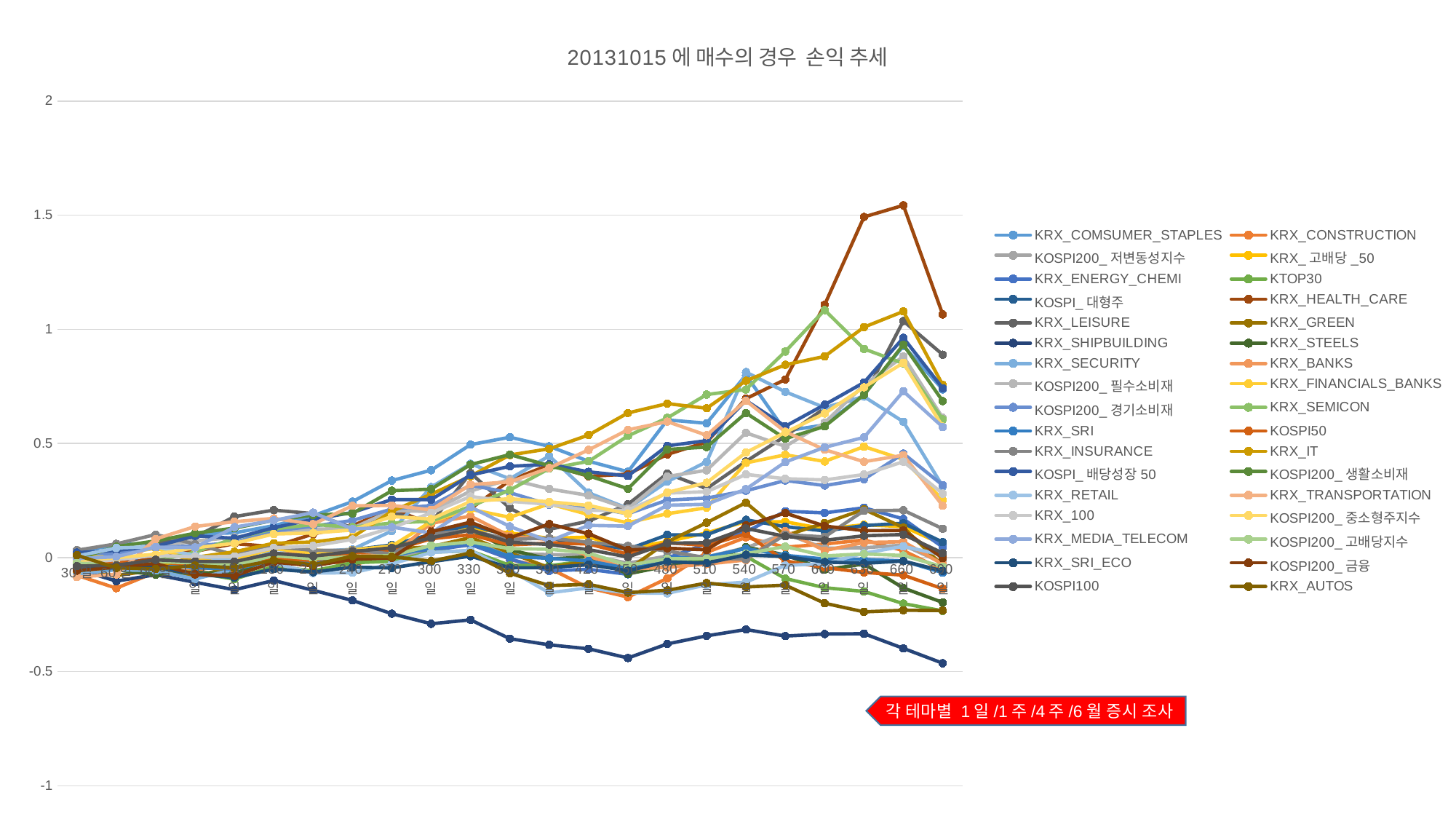

### Chart: 20131015에 매수의 경우  손익 추세

| Category | KRX_COMSUMER_STAPLES | KRX_CONSTRUCTION | KOSPI200_저변동성지수 | KRX_고배당_50 | KRX_ENERGY_CHEMI | KTOP30 | KOSPI_대형주 | KRX_HEALTH_CARE | KRX_LEISURE | KRX_GREEN | KRX_SHIPBUILDING | KRX_STEELS | KRX_SECURITY | KRX_BANKS | KOSPI200_필수소비재 | KRX_FINANCIALS_BANKS | KOSPI200_경기소비재 | KRX_SEMICON | KRX_SRI | KOSPI50 | KRX_INSURANCE | KRX_IT | KOSPI_배당성장50 | KOSPI200_생활소비재 | KRX_RETAIL | KRX_TRANSPORTATION | KRX_100 | KOSPI200_중소형주지수 | KRX_MEDIA_TELECOM | KOSPI200_고배당지수 | KRX_SRI_ECO | KOSPI200_금융 | KOSPI100 | KRX_AUTOS |
|---|---|---|---|---|---|---|---|---|---|---|---|---|---|---|---|---|---|---|---|---|---|---|---|---|---|---|---|---|---|---|---|---|---|---|
| 30일 | 0.0279551145489749 | -0.0778066797117122 | -0.0220584994695642 | 0.0179695487438282 | -0.0217668934187777 | -0.0503165978238365 | -0.032760991923935 | -0.0264703805921629 | -0.0183565675540347 | -0.055695026752017 | -0.0511195875162188 | -0.0415297304477357 | -0.0722369030881104 | -0.0337184546595432 | -0.0174686545885859 | -0.0136783992309575 | 0.0197887262126731 | -0.0297327410522723 | -0.0507144108396884 | -0.0341580500693482 | 0.0321825595805669 | -0.0585696056766746 | 0.0216367800329106 | -0.00571173762973434 | 0.00642558005929621 | -0.0854670848650977 | -0.0252427875781368 | -0.0138585073013345 | -0.00473922908597839 | -0.024068712612558 | -0.0407766696370793 | -0.0573420737161239 | -0.0378252484945447 | 0.0100645608680842 |
| 60일 | 0.0545234861184607 | -0.134087543721177 | -0.0251686525010614 | -0.00548258053511298 | -0.0121153716408149 | -0.042263839675621 | -0.0270411363695139 | -0.0464791727403863 | 0.00121149722407053 | -0.0791860894116395 | -0.103061974719707 | -0.0538085521144162 | -0.053965194546487 | -0.0407059149774026 | 0.0225443069282626 | 0.0157466336496027 | 0.0161428817343966 | -0.043343213392688 | -0.0479459894330346 | -0.0196504866153339 | 0.0598176620180713 | -0.0411222230031517 | 0.0313125137573796 | 0.0479091915240923 | 0.0419585702364228 | -0.0739948980685301 | -0.0093340191720147 | -0.0006651495861319 | 0.00347769161603584 | -0.0356255055423067 | -0.0345548369105068 | -0.0418517812015777 | -0.0334749098794896 | -0.0451270311781643 |
| 90일 | 0.0661232621273251 | -0.0642417558738237 | -0.0123880580021284 | -0.0260413472825275 | -0.0170695302682841 | -0.054258711659974 | -0.0105298606228731 | 0.00875275493373459 | 0.0649140044421702 | -0.054251139296868 | -0.0753062306385134 | -0.0753625686639941 | -0.0572131644087929 | -0.0130197041828425 | 0.0476327340921146 | 0.0401311206821294 | 0.0445282732990337 | -0.0137180017163099 | -0.0301078304312825 | -0.0200824036256915 | 0.100832701580012 | -0.0359969129639086 | 0.0486143259754388 | 0.0728616498951212 | 0.0478183634481978 | 0.0814518196522618 | 0.0096059025320071 | 0.0149256118938189 | 0.0457083990278211 | -0.0172727121003863 | -0.0425879990114518 | -0.0264866637238875 | -0.01020891783236 | -0.0504663705148694 |
| 120일 | 0.103084302548203 | -0.057582317079963 | -0.0229982099399346 | -0.00794496301751582 | -0.0114454273123794 | -0.065303668714059 | -0.0181023757645081 | 0.0269629364343275 | 0.0897489174082398 | -0.0804468760943893 | -0.108286424712094 | -0.0645848284786991 | -0.0938752653310861 | -0.0264357811987504 | 0.0723979082233657 | -0.00633607458654393 | 0.0508794765262973 | 0.023373315312271 | -0.0447678804119866 | -0.0311785216572732 | 0.0588022870624222 | 0.000754886725359288 | 0.0951512121512263 | 0.106513553524874 | 0.00800925820927696 | 0.135936249825935 | 0.00248153326790821 | 0.0426233252339463 | 0.0440183744599258 | -0.0242605056274475 | -0.0722967018869686 | -0.073936419366769 | -0.0171415915446612 | -0.0352037095267027 |
| 150일 | 0.108259816186471 | -0.0216328232702571 | -0.0379979062947329 | 0.00449241222440073 | -0.00776086146830991 | -0.0948930351548949 | -0.016248341413874 | 0.0606586896893738 | 0.179382339985125 | -0.0426883621844254 | -0.140926666201407 | -0.0719084461952851 | -0.0515224719376499 | -0.0160310907927433 | 0.0885001654671604 | -0.00747532191069796 | 0.0659850055765512 | 0.0842641411456644 | -0.0502586584827759 | -0.0483598186638923 | 0.0122805811155651 | 0.0249235770754983 | 0.0841722360523921 | 0.129018885796353 | -0.0140901053598368 | 0.15710255076108 | 0.00511895323742547 | 0.0623228621716721 | 0.133049416850229 | -0.0327850952622002 | -0.0877047634888624 | -0.0799802538867676 | -0.0178707378675533 | -0.0450713360013175 |
| 180일 | 0.139711625085692 | 0.0137961998839408 | -0.00112635399084014 | 0.0522400037174508 | 0.0150749980405597 | -0.0385505343367389 | 0.0181393318663608 | 0.0477445691023415 | 0.207695910514576 | -0.000148242571990621 | -0.100669075117353 | 0.00376124933850065 | 0.035735631461353 | 0.0128818550850032 | 0.11131799900035 | 0.0392740005247741 | 0.116500693896499 | 0.125154983930938 | -0.0135079874381901 | -0.00588965535816324 | 0.0478751315512404 | 0.0625529662181089 | 0.130742768137608 | 0.162963308649267 | -0.0248389901976427 | 0.17162232449428 | 0.0420223747432393 | 0.10284558154093 | 0.162627193918305 | 0.0082399490844837 | -0.0506450219339416 | -0.0202152546398784 | 0.0182280772003759 | -0.0116935316508802 |
| 210일 | 0.183073527605418 | -0.00016136360266955 | -0.0306365606538123 | 0.0333706579816524 | -0.0137454565800531 | -0.0582511998114148 | 0.0092174833762942 | 0.103042584847332 | 0.192481837745184 | -0.0227698462226032 | -0.143313722123125 | 0.00544872125771453 | 0.0259050766088961 | 0.0249426483116701 | 0.123859176840232 | 0.0196643721936159 | 0.137243017004606 | 0.144914671544574 | -0.0251068401522719 | -0.0120807852855349 | 0.0312983685142099 | 0.0680533698245611 | 0.167184792439595 | 0.186172435126659 | -0.0677526212541738 | 0.146389952165534 | 0.0509825770023783 | 0.107644878163288 | 0.196843864336847 | -0.00579743907438702 | -0.0638378434698432 | -0.0361437042002307 | 0.00629510765899425 | -0.0318681954857411 |
| 240일 | 0.244868117620119 | -0.0347716222333542 | -0.00924506160653721 | 0.0212524981350731 | 0.0337619372585287 | -0.0229541018596074 | 0.0336274274117239 | 0.13904547876579 | 0.130143084107984 | -0.00355841072525794 | -0.187879013630354 | 0.0274265801102693 | 0.036132933029981 | 0.0245452987384873 | 0.128252564608256 | 0.0338385159972418 | 0.162559340688179 | 0.13319685497818 | -0.00558409635390217 | 0.0200171966870459 | 0.0321955785728808 | 0.0891288198831466 | 0.197518523758971 | 0.193026742925113 | -0.0667294980407034 | 0.226640805205386 | 0.0794035279672694 | 0.120420742654288 | 0.125386844688188 | 0.00357736189461945 | -0.0421683254258519 | -0.00838395616736134 | 0.0263077979171579 | 0.00619243604263152 |
| 270일 | 0.337142969817487 | 0.0177474680849584 | -0.00658155294333261 | 0.0317615988668062 | 0.0303276286264279 | -0.0165364630807162 | 0.0550950946019399 | 0.214135407034258 | 0.197012866820654 | 0.0363669926930682 | -0.246021105596332 | 0.0500003468918458 | 0.116195939397541 | 0.00880379428559875 | 0.205663955288668 | 0.0502591820173663 | 0.21234386017481 | 0.151166034682641 | 0.0051401590919627 | 0.0310971306565776 | 0.016241584032596 | 0.202161597981366 | 0.253861798777635 | 0.292654858230861 | -0.0277106135715811 | 0.228426091362834 | 0.130115234696934 | 0.179752730009051 | 0.13295675137093 | 0.00840161753827191 | -0.045412161675499 | -0.00132761429260449 | 0.0424957345073544 | 0.00347419426185034 |
| 300일 | 0.38250592254527 | 0.0408043402062393 | 0.0367461700677221 | 0.0943582114121764 | 0.0303615236947223 | 0.0238282748579548 | 0.101671336855591 | 0.146083069047612 | 0.153428073939236 | 0.0472945458935893 | -0.290188203284313 | 0.0866358109629895 | 0.308848529453095 | 0.150043116145265 | 0.201866991004073 | 0.157477947281214 | 0.227789106277533 | 0.159356199409725 | 0.0457393789421454 | 0.0821626655584273 | 0.104279811129953 | 0.277422286941975 | 0.253789549841673 | 0.299724276705541 | 0.0220303136625224 | 0.208826182008598 | 0.195837557796671 | 0.168403381280379 | 0.107908889064407 | 0.0528429028274639 | -0.0183303826669258 | 0.113032185754678 | 0.0865806231889427 | -0.0155610893728183 |
| 330일 | 0.494589418658761 | 0.0875622470199209 | 0.0542839542937595 | 0.126656427951917 | 0.0572797606545186 | 0.0292313038029729 | 0.142645672387164 | 0.213783261646916 | 0.370098217029364 | 0.0875511643446866 | -0.273006130422735 | 0.121656552920921 | 0.410561049390242 | 0.181612931294494 | 0.291386380461063 | 0.211027355311582 | 0.317024541171655 | 0.224112069224405 | 0.0659323944163838 | 0.100048631470601 | 0.118512969933148 | 0.356468453964799 | 0.361445702586211 | 0.40723935391422 | 0.03146911672501 | 0.319610246937512 | 0.267394971974029 | 0.245544404073859 | 0.221324623834379 | 0.0682730618269645 | 0.00617490065714906 | 0.155015675872403 | 0.12150472296083 | 0.0199005995665554 |
| 360일 | 0.52706723522339 | -0.00916675358912627 | 0.0182389547477471 | 0.107789462707319 | -0.0059910110606361 | -0.0340719099482763 | 0.0939916395882142 | 0.337544586418409 | 0.21658408895659 | 0.0212091346342475 | -0.355379489279044 | 0.033937026407495 | 0.344873499718609 | 0.0939431761988468 | 0.342748634657363 | 0.176291658248777 | 0.284252199015549 | 0.295567498215813 | 0.00485661278696852 | 0.0552859608594454 | 0.07894759155062 | 0.449228388950976 | 0.399569644176955 | 0.450957399714697 | -0.0548210806657495 | 0.331324880026276 | 0.246474058021715 | 0.257694435812531 | 0.136252053174908 | 0.0387425092951673 | -0.044970121092913 | 0.0868830857295615 | 0.0672497465991045 | -0.0686646107386119 |
| 390일 | 0.487272845279004 | -0.0464587948320049 | 0.0128549843246196 | 0.0841742951918769 | -0.0583642845701144 | -0.0356265672440425 | 0.0818360315309233 | 0.406183110203952 | 0.123554086226086 | -0.0444774749506659 | -0.382377447440723 | -0.00693013882802627 | 0.444941721375657 | 0.0783763735477956 | 0.300471105368268 | 0.2350737223567 | 0.231838688879353 | 0.389792837946895 | -0.00346163015933728 | 0.0631171584147551 | 0.0857952188802852 | 0.476320878639863 | 0.408529426378834 | 0.402581368820901 | -0.15434102644794 | 0.392195462318645 | 0.233370854342583 | 0.244219788816764 | 0.071386039634959 | 0.0366065475725516 | -0.0442795592235364 | 0.146733388282614 | 0.0570469816685659 | -0.122882177744108 |
| 420일 | 0.421900679591487 | -0.132721475175346 | 0.0102292654130247 | 0.0896324146072283 | -0.0515724795149531 | -0.0142581879940707 | 0.0632470092937158 | 0.356034243563531 | 0.159467682595571 | -0.0137934427275041 | -0.399651296970456 | 0.00358059639349365 | 0.283432982653848 | 0.00590723051913671 | 0.271979378645474 | 0.188159395371548 | 0.221885234011712 | 0.421217918178211 | -0.0150008719590704 | 0.0595521391779644 | 0.0667890076575824 | 0.53671911870036 | 0.375371522330235 | 0.358491119345429 | -0.133019563408295 | 0.471550836016548 | 0.206219149826589 | 0.228316359079703 | 0.1410406208892 | 0.0197043422012363 | -0.0313570819099185 | 0.104243827862415 | 0.0347655183752463 | -0.117438326273397 |
| 450일 | 0.375794835706678 | -0.173217289659227 | -0.0245079969893765 | 0.0388453441032782 | -0.0734879151616456 | -0.0519869097534615 | 0.0362759169993292 | 0.365294287780383 | 0.233145799224704 | -0.0533941693101667 | -0.440000235119527 | -0.0715947054045655 | 0.215229007146364 | -0.0505999500123305 | 0.213786809128476 | 0.152360213688502 | 0.191839593396868 | 0.532847296222529 | -0.0475168045848288 | 0.01502929050197 | 0.0511628474476701 | 0.63350506749663 | 0.357330778441734 | 0.301329485769449 | -0.154812073870544 | 0.559540825148623 | 0.207446467527813 | 0.191516623184354 | 0.137640906654129 | -0.0341251425107066 | -0.0578005370607257 | 0.0330696686747809 | 0.00232262231554533 | -0.153457179830067 |
| 480일 | 0.602769122364343 | -0.0911967834028242 | 0.00674503354054903 | 0.0704205672646424 | -0.00245351953548388 | -0.0144268639752725 | 0.099414647854019 | 0.451671922695271 | 0.367835089957134 | 0.0688083538122467 | -0.378513166453619 | -0.036758768161632 | 0.332738761377452 | -0.0428931506743753 | 0.354882921214423 | 0.192077742958957 | 0.251762560051272 | 0.611557776786721 | -0.00172019012823763 | 0.0646398277960512 | 0.0282725310349196 | 0.67449404921707 | 0.489602265162252 | 0.473533286147332 | -0.156553955985809 | 0.595455915705379 | 0.282428816173909 | 0.285437331460975 | 0.229029488671218 | -0.00511640066493735 | -0.0183542773396895 | 0.040838685777575 | 0.0629862986688237 | -0.143326007517038 |
| 510일 | 0.58834786117474 | 0.0225075475539515 | 0.00307372971593739 | 0.107982674895731 | 0.0606329416389183 | -0.0100398066657171 | 0.099499919412023 | 0.505888412462959 | 0.302239982813298 | 0.152651929718784 | -0.343110165032148 | -0.0179881881901644 | 0.419235904630721 | -0.0285854902388976 | 0.382311871022186 | 0.217999550219659 | 0.260446084966258 | 0.714176869413266 | 0.00234632707738055 | 0.052806851499996 | -0.00105707736122184 | 0.653996358559409 | 0.511961496142304 | 0.483912770210597 | -0.11963462818325 | 0.53571888443775 | 0.288417686922734 | 0.327842715150152 | 0.233358963634261 | -0.00481539629557192 | -0.0245690606282567 | 0.0338294029413038 | 0.0650904790913388 | -0.111625624481091 |
| 540일 | 0.799796650651303 | 0.0886807355272487 | 0.0428635544414252 | 0.15775065454996 | 0.112043526441726 | 0.00527953873143324 | 0.165294860109169 | 0.695985769302573 | 0.421004129526718 | 0.240396034470716 | -0.315425960235996 | 0.0454232851050911 | 0.812579300443925 | -0.0107030871363173 | 0.546368833789233 | 0.414684071874752 | 0.292638883226341 | 0.736335594247922 | 0.0394779703712502 | 0.103300341049807 | -0.0073081233102804 | 0.774404157044833 | 0.688058287545454 | 0.63323327180956 | -0.107775315505517 | 0.687128422516875 | 0.364216278269566 | 0.460015784578185 | 0.299753002613578 | 0.0169164254570277 | 0.0121827078653788 | 0.140522621046224 | 0.127605678668336 | -0.12882037071033 |
| 570일 | 0.554179039026995 | 0.0452981486763942 | 0.104513581423164 | 0.156779080151857 | 0.202933917151533 | -0.0918276915826102 | 0.135137226927143 | 0.780177067456164 | 0.53180140453299 | 0.0961659761393709 | -0.343974881684939 | 0.0115830265243074 | 0.726101623112299 | 0.11565521028335 | 0.486943942848286 | 0.450029808517246 | 0.337496688335231 | 0.902677705868871 | 0.0094723778487739 | -0.0149531299811355 | 0.100106329688858 | 0.844566409154321 | 0.574984868978921 | 0.520785191658174 | -0.0343859034319301 | 0.551368081450672 | 0.345276184814837 | 0.548251384919539 | 0.418347317190614 | 0.0483487136863491 | 0.00415059655417719 | 0.194873656322164 | 0.092922780988636 | -0.120892135822658 |
| 600일 | 0.581161469982657 | 0.0592069573885816 | 0.0409958908035648 | 0.125060800935103 | 0.195585051874987 | -0.132114145355912 | 0.116620129371458 | 1.10738380181189 | 0.65462153585423 | 0.150933387541165 | -0.334978841946221 | -0.0532309830535556 | 0.657169613419183 | 0.0306839330348038 | 0.590711246510839 | 0.420949462992443 | 0.315421997005238 | 1.08436634809861 | -0.00655259896060392 | -0.0438362705715627 | 0.0904127409087436 | 0.881184183258827 | 0.669827397316581 | 0.574202741607366 | -0.0268328802791643 | 0.472377383596231 | 0.339856407109203 | 0.631074018642339 | 0.48292906244764 | 0.00714258092710213 | -0.0197710396306296 | 0.138035922728498 | 0.075643133381578 | -0.200124689110993 |
| 630일 | 0.714194207638916 | 0.0769762808699115 | 0.0428278112700511 | 0.143625192415959 | 0.218058449338398 | -0.148425999781718 | 0.140001295480139 | 1.4922730355926 | 0.705387996741097 | 0.211121533513759 | -0.33367648740973 | -0.0283547598461645 | 0.705052873469868 | 0.0659413481935058 | 0.755923827857974 | 0.485904288295038 | 0.34314579899726 | 0.913970865404829 | -0.00834656648829079 | -0.0651449787228819 | 0.205251188848208 | 1.00953709622737 | 0.766927639921153 | 0.712995105960291 | 0.0190722133972162 | 0.419861138948614 | 0.363689270336417 | 0.746078794668702 | 0.526225988888126 | 0.0159862857727249 | -0.0253457877701465 | 0.118042680913434 | 0.0954289263022429 | -0.237865384004393 |
| 660일 | 0.927257059547662 | 0.0304281583848989 | 0.0543811828372284 | 0.135558088621793 | 0.169122111784241 | -0.201857889099722 | 0.150219737791452 | 1.54299714398644 | 1.03626072224466 | 0.13129294894082 | -0.397743093983375 | -0.133462285961491 | 0.594912083730917 | 0.0689746978808131 | 0.88146347390858 | 0.430066858057286 | 0.455534885225554 | 0.850591875359657 | -0.0152334869157648 | -0.0770491043328084 | 0.207007257844869 | 1.0782772253006 | 0.962590062826388 | 0.93241654767024 | 0.0490347242841869 | 0.448343864017555 | 0.419813104014962 | 0.852929677123076 | 0.728432654144354 | 0.00885787002361118 | -0.0154097744169972 | 0.118265149752021 | 0.100927949122852 | -0.231023582083393 |
| 690일 | 0.736829966758437 | -0.0546583792590917 | -0.0234275600509073 | 0.0582825945143162 | 0.0456528844096017 | -0.233523777895305 | 0.0673989925847709 | 1.06507576730825 | 0.8889084258817 | -0.0355968291846021 | -0.463035239250047 | -0.196624123726253 | 0.311529147539376 | -0.0288292449848351 | 0.612046567536127 | 0.251937887759024 | 0.317123446380977 | 0.605047189928609 | -0.0662860962215646 | -0.136628223349968 | 0.126183421714471 | 0.756220703990688 | 0.741896265365297 | 0.685380898512428 | 0.011014622796614 | 0.227046678789205 | 0.279867824351752 | 0.573127600903408 | 0.571825017285188 | -0.0403992454062598 | -0.0587519925847019 | -0.00230966362721196 | 0.0196730763020618 | -0.232053286010434 |
각 테마별 1일/1주/4주/6월 증시 조사